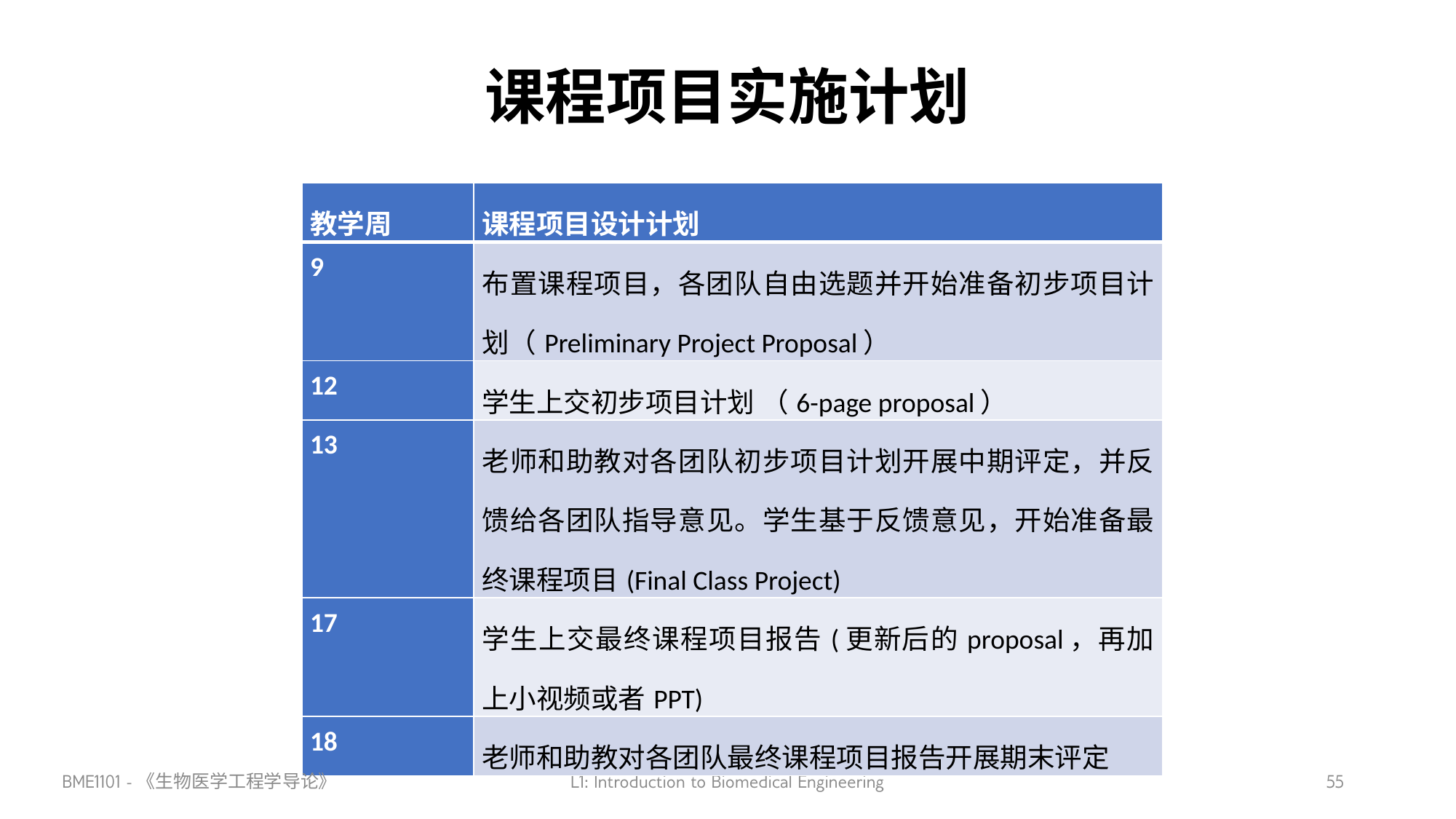

# 课程项目实施计划
| 教学周 | 课程项目设计计划 |
| --- | --- |
| 9 | 布置课程项目，各团队自由选题并开始准备初步项目计划（Preliminary Project Proposal） |
| 12 | 学生上交初步项目计划 （6-page proposal） |
| 13 | 老师和助教对各团队初步项目计划开展中期评定，并反馈给各团队指导意见。学生基于反馈意见，开始准备最终课程项目(Final Class Project) |
| 17 | 学生上交最终课程项目报告(更新后的proposal，再加上小视频或者PPT) |
| 18 | 老师和助教对各团队最终课程项目报告开展期末评定 |
BME1101 -《生物医学工程学导论》
L1: Introduction to Biomedical Engineering
55